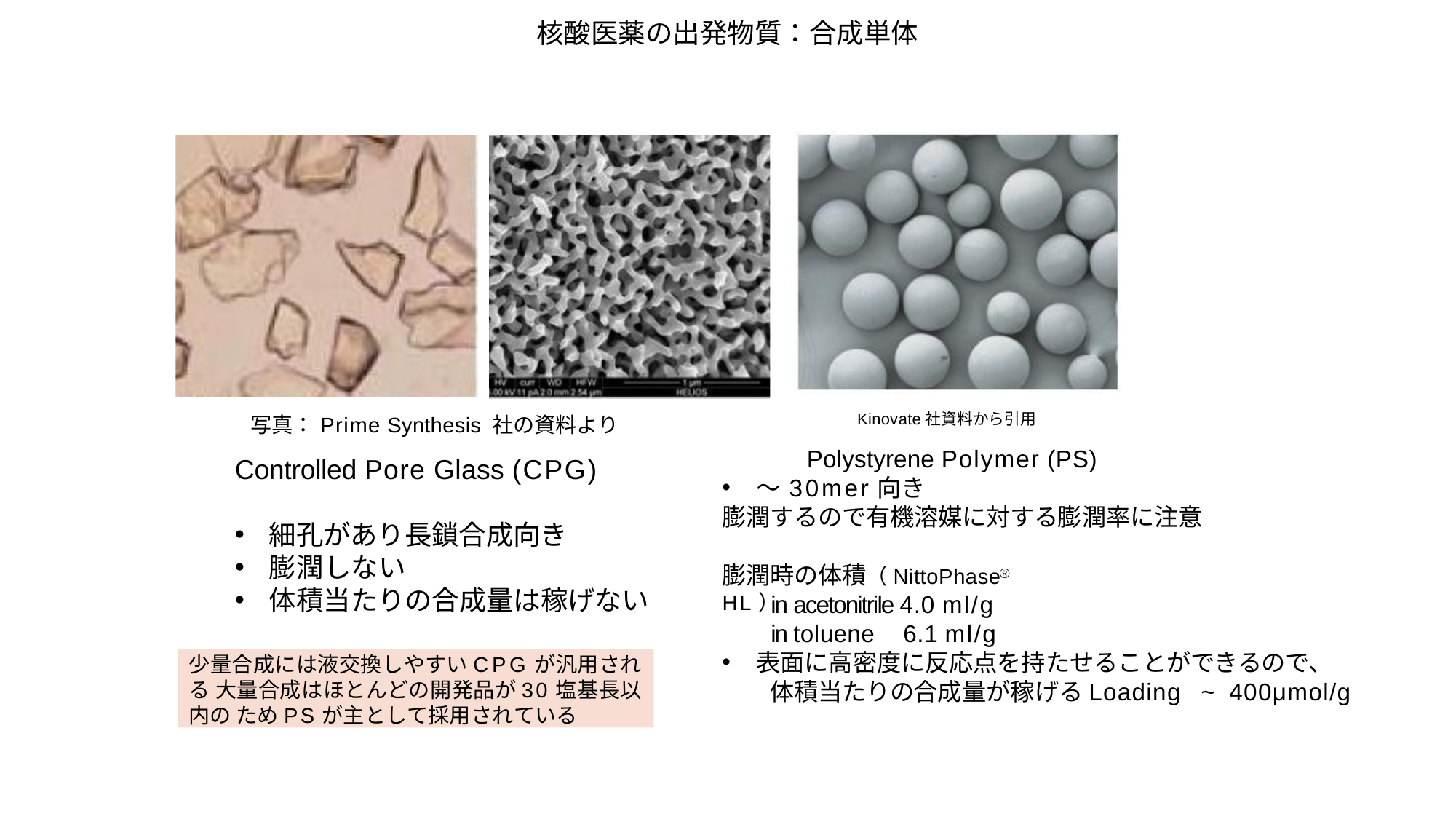

核酸医薬の出発物質：合成単体

写真：Prime Synthesis 社の資料より
Controlled Pore Glass (CPG)
細孔があり長鎖合成向き
膨潤しない
体積当たりの合成量は稼げない
Kinovate社資料から引用
Polystyrene Polymer (PS)
～30mer向き
膨潤するので有機溶媒に対する膨潤率に注意
膨潤時の体積（NittoPhase HL）
®
in acetonitrile 4.0 ml/g
in toluene    6.1 ml/g
表面に高密度に反応点を持たせることができるので、
　　体積当たりの合成量が稼げるLoading ~ 400μmol/g
少量合成には液交換しやすいCPGが汎用される 大量合成はほとんどの開発品が30塩基長以内の ためPSが主として採用されている